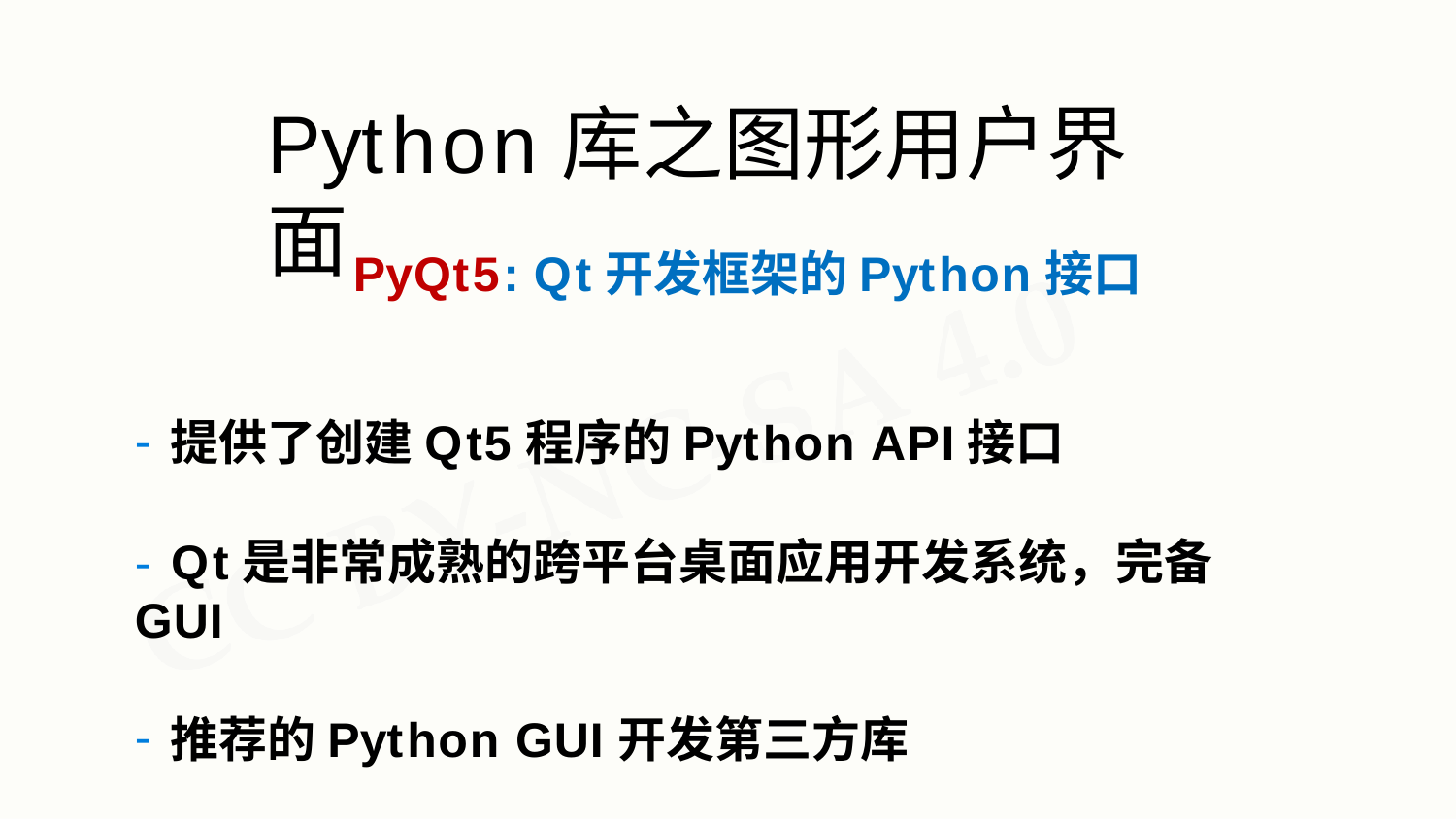

# Python库之图形用户界面
PyQt5: Qt开发框架的Python接口

提供了创建Qt5程序的Python API接口

- Qt是非常成熟的跨平台桌面应用开发系统，完备GUI

推荐的Python GUI开发第三方库